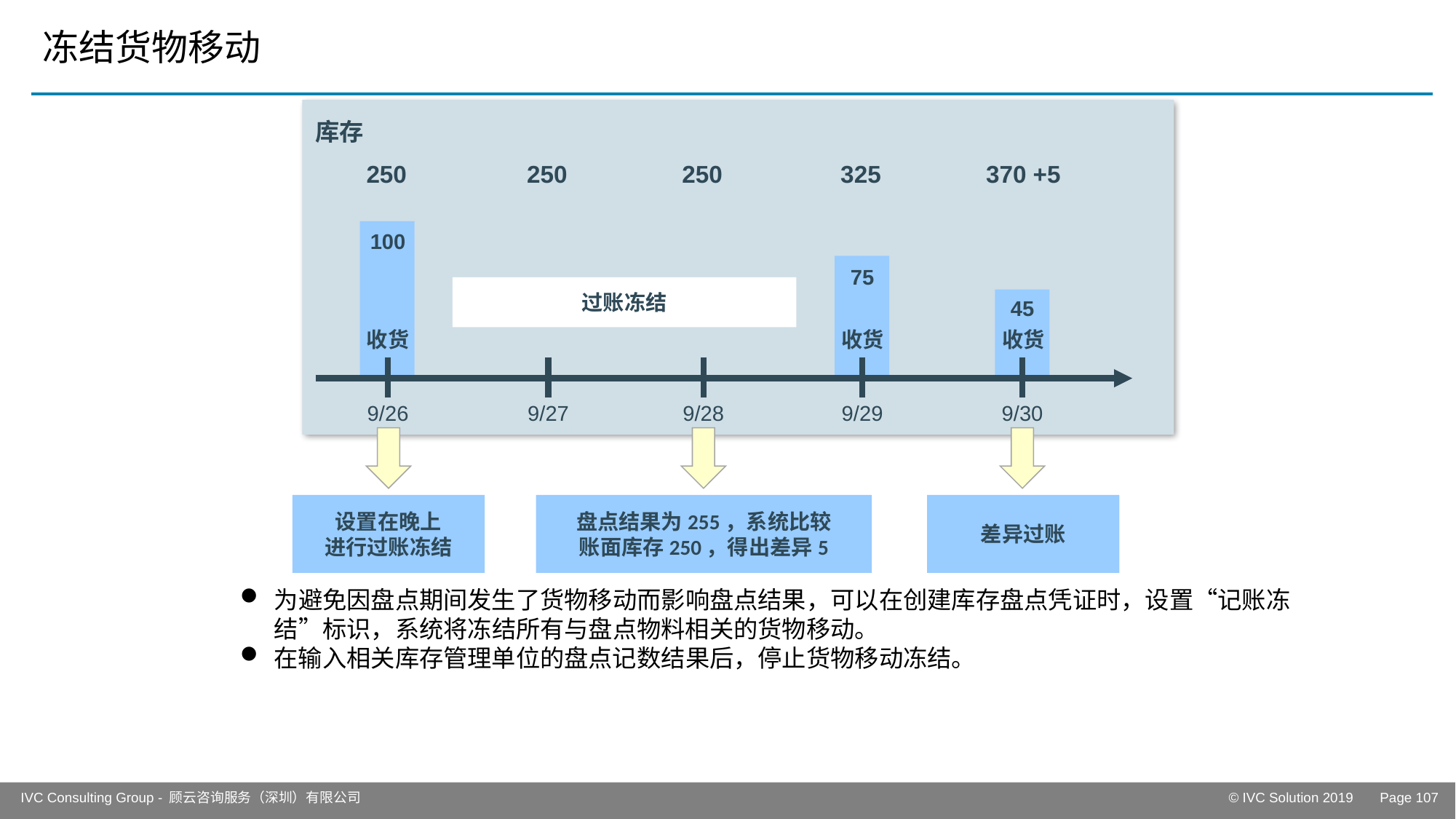

# 冻结货物移动

库存
250
250
250
325
370 +5
100
75
45
收货
收货
收货
9/26
9/27
9/28
9/29
9/30

过账冻结

设置在晚上
进行过账冻结
盘点结果为255，系统比较
账面库存250，得出差异5
差异过账
为避免因盘点期间发生了货物移动而影响盘点结果，可以在创建库存盘点凭证时，设置“记账冻结”标识，系统将冻结所有与盘点物料相关的货物移动。
在输入相关库存管理单位的盘点记数结果后，停止货物移动冻结。